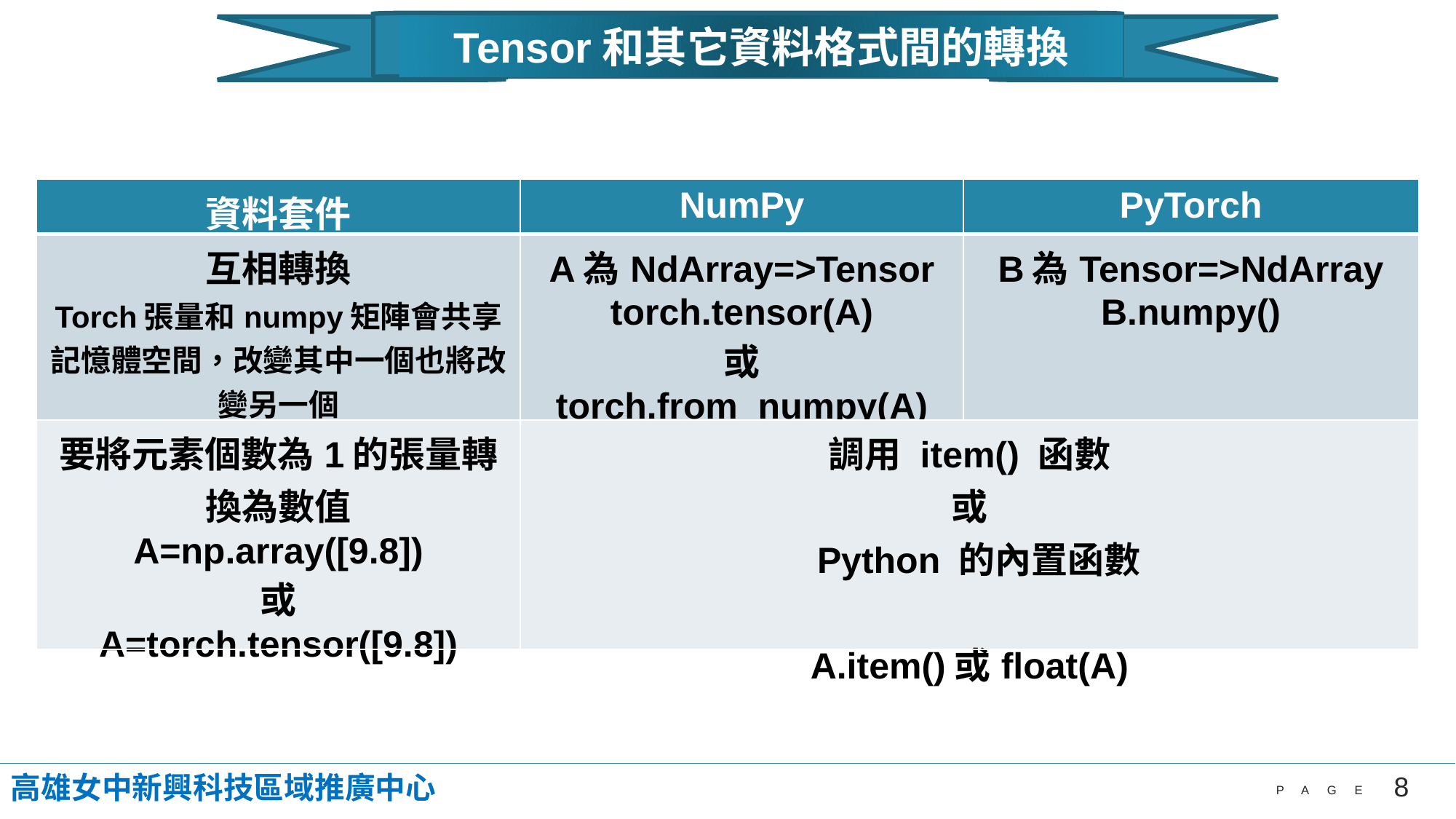

Tensor和其它資料格式間的轉換
| 資料套件 | NumPy | PyTorch |
| --- | --- | --- |
| 互相轉換 Torch張量和numpy矩陣會共享記憶體空間，改變其中一個也將改變另一個 | A為NdArray=>Tensor torch.tensor(A) 或 torch.from\_numpy(A) | B為Tensor=>NdArray B.numpy() |
| 要將元素個數為1的張量轉換為數值 A=np.array([9.8]) 或 A=torch.tensor([9.8]) | 調用 item() 函數 或 Python 的內置函數 A.item()或float(A) |  |
高雄女中新興科技區域推廣中心